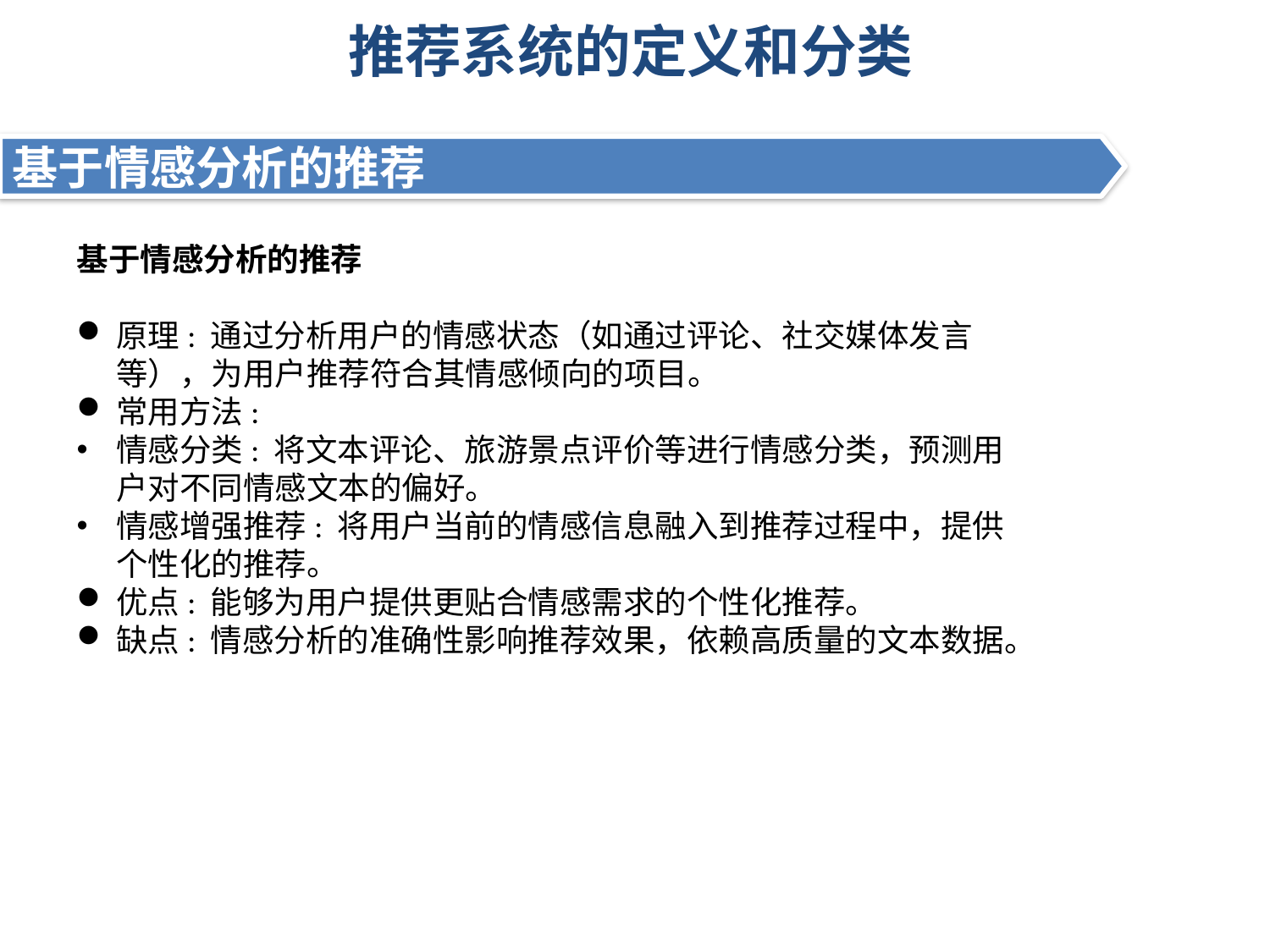

# 推荐系统的定义和分类
基于情感分析的推荐
基于情感分析的推荐

原理: 通过分析用户的情感状态（如通过评论、社交媒体发言等），为用户推荐符合其情感倾向的项目。
常用方法:
情感分类: 将文本评论、旅游景点评价等进行情感分类，预测用户对不同情感文本的偏好。
情感增强推荐: 将用户当前的情感信息融入到推荐过程中，提供个性化的推荐。
优点: 能够为用户提供更贴合情感需求的个性化推荐。
缺点: 情感分析的准确性影响推荐效果，依赖高质量的文本数据。
29